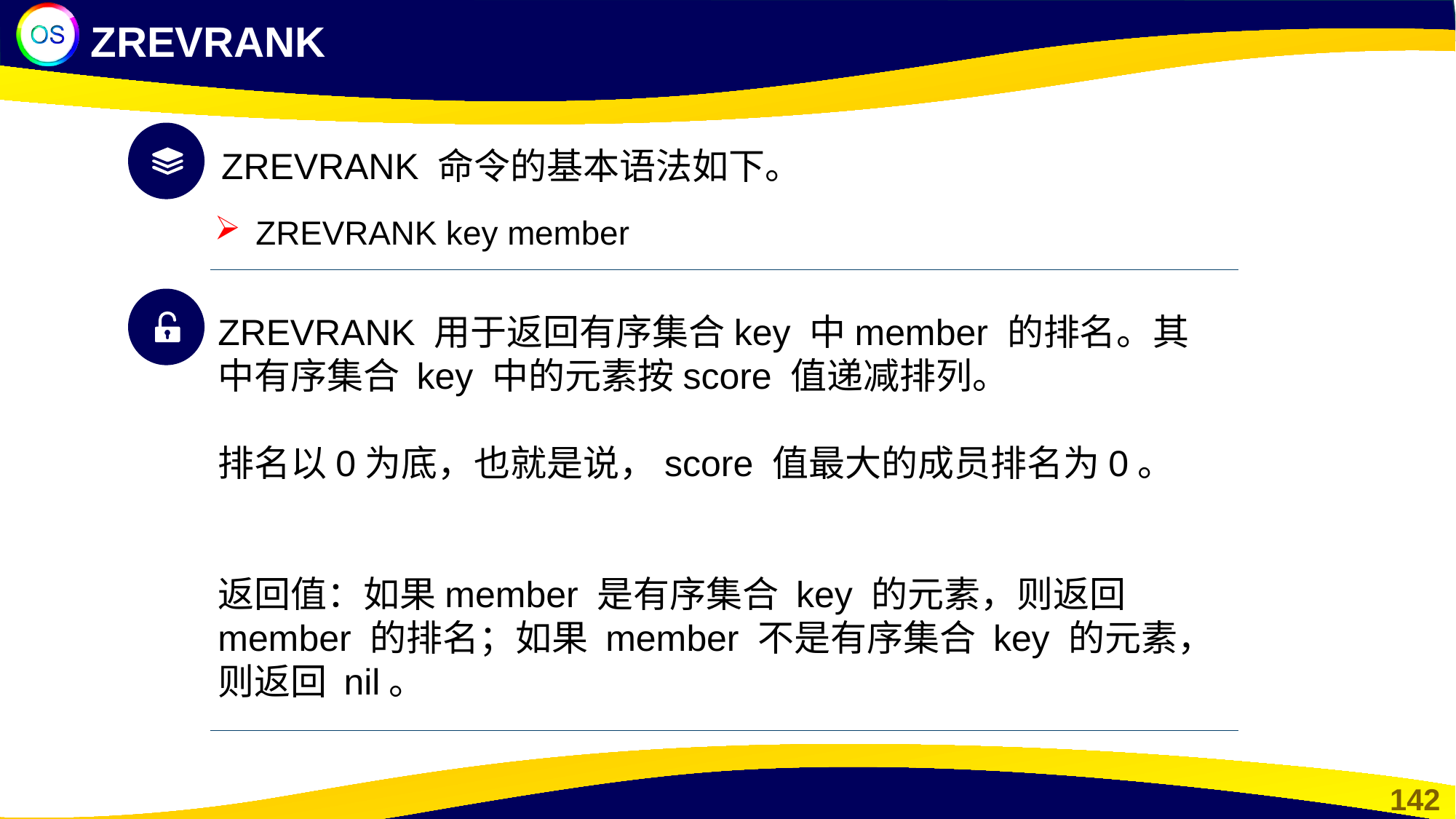

ZREVRANK

ZREVRANK 命令的基本语法如下。

ZREVRANK key member

ZREVRANK 用于返回有序集合key 中member 的排名。其中有序集合 key 中的元素按score 值递减排列。

排名以0为底，也就是说，score 值最大的成员排名为0。

返回值：如果member 是有序集合 key 的元素，则返回member 的排名；如果 member 不是有序集合 key 的元素，则返回 nil。